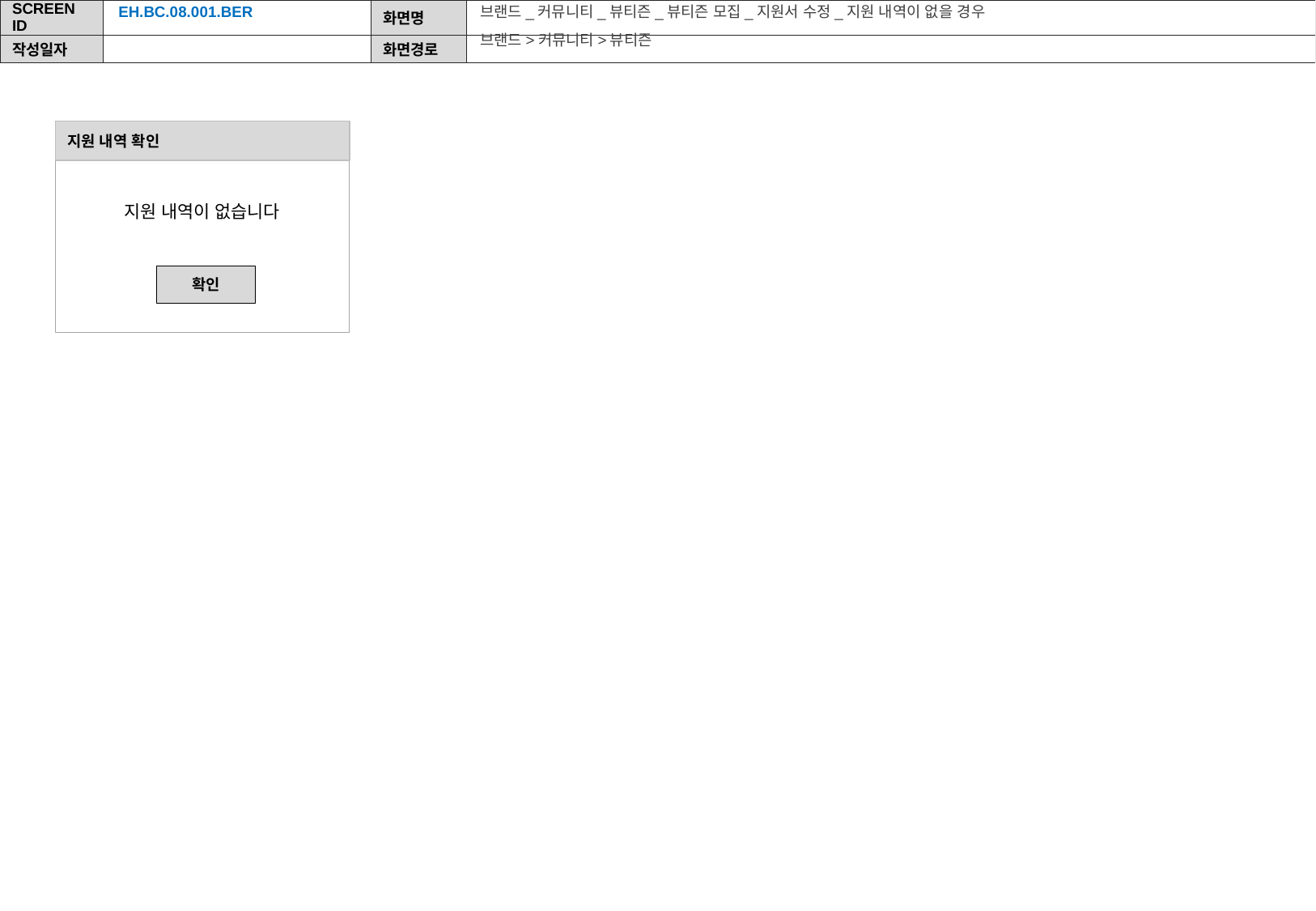

EH.BC.08.001.BER
브랜드_커뮤니티_뷰티즌_뷰티즌 모집_지원서 수정_지원 내역이 없을 경우
브랜드>커뮤니티>뷰티즌
지원 내역 확인

지원 내역이 없습니다
확인